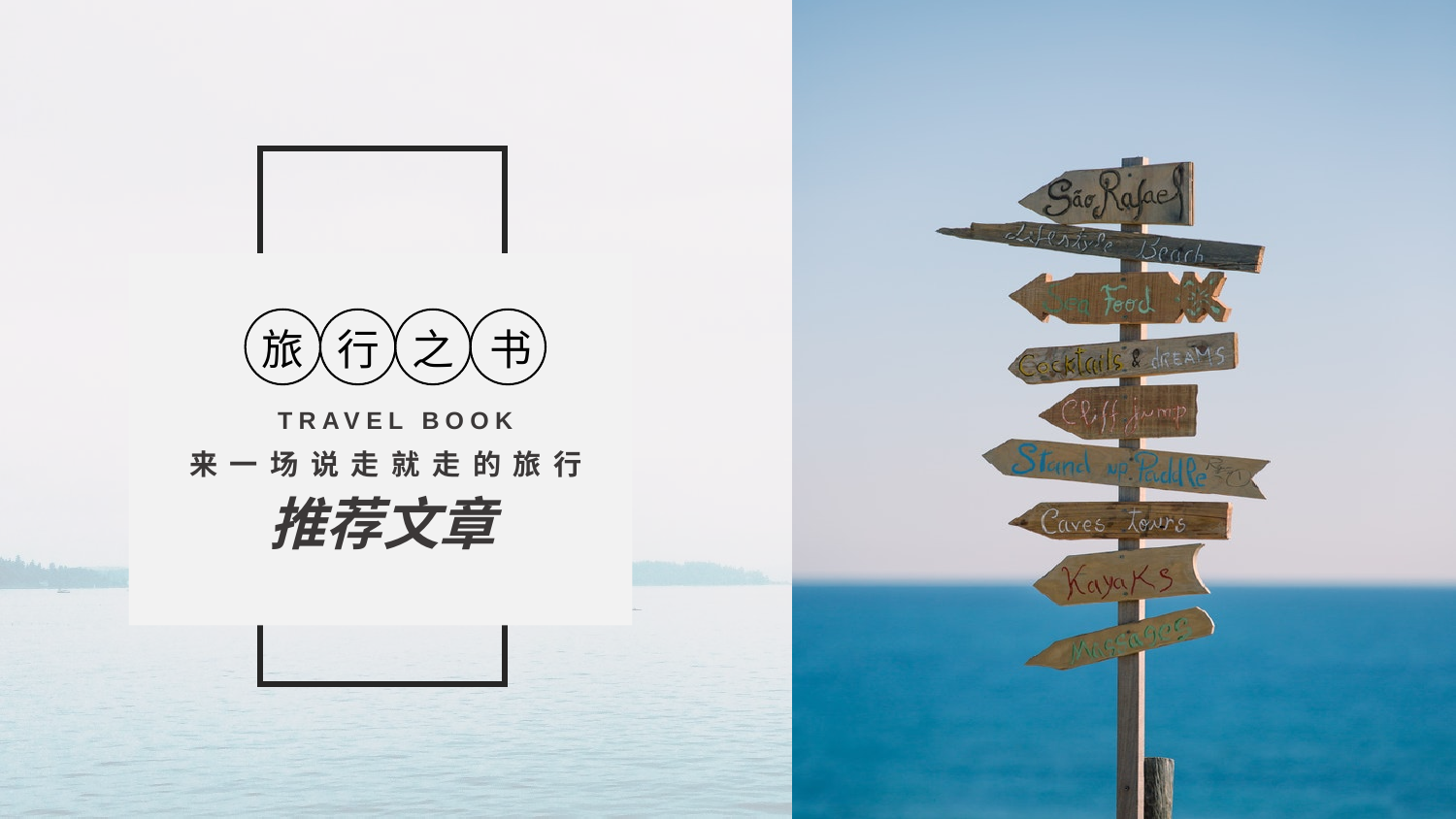

旅
行
之
书
TRAVEL BOOK
来一场说走就走的旅行
推荐文章